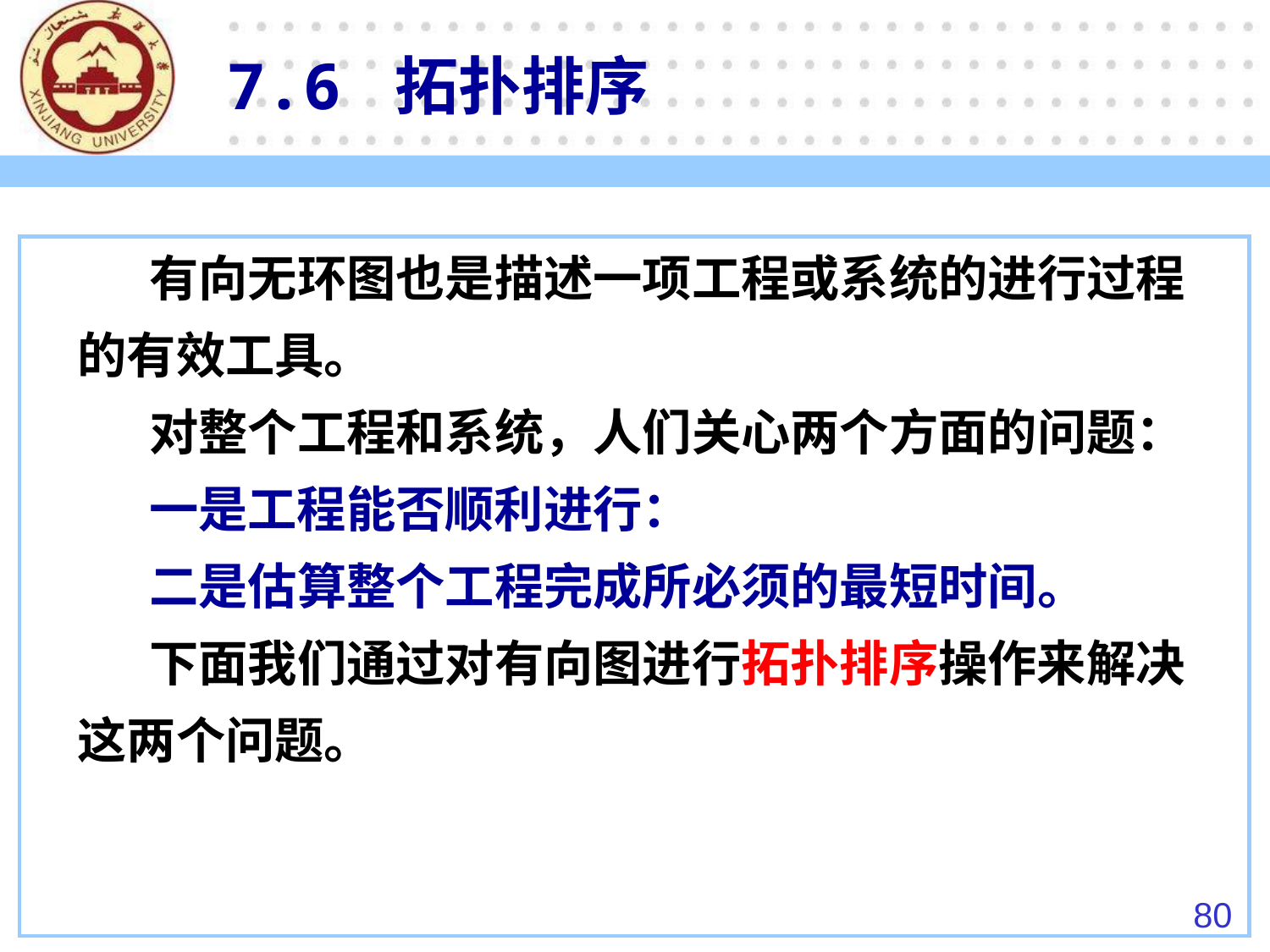

7.6 拓扑排序
　  有向无环图也是描述一项工程或系统的进行过程的有效工具。
　  对整个工程和系统，人们关心两个方面的问题：
　  一是工程能否顺利进行：
　  二是估算整个工程完成所必须的最短时间。
　  下面我们通过对有向图进行拓扑排序操作来解决这两个问题。

80